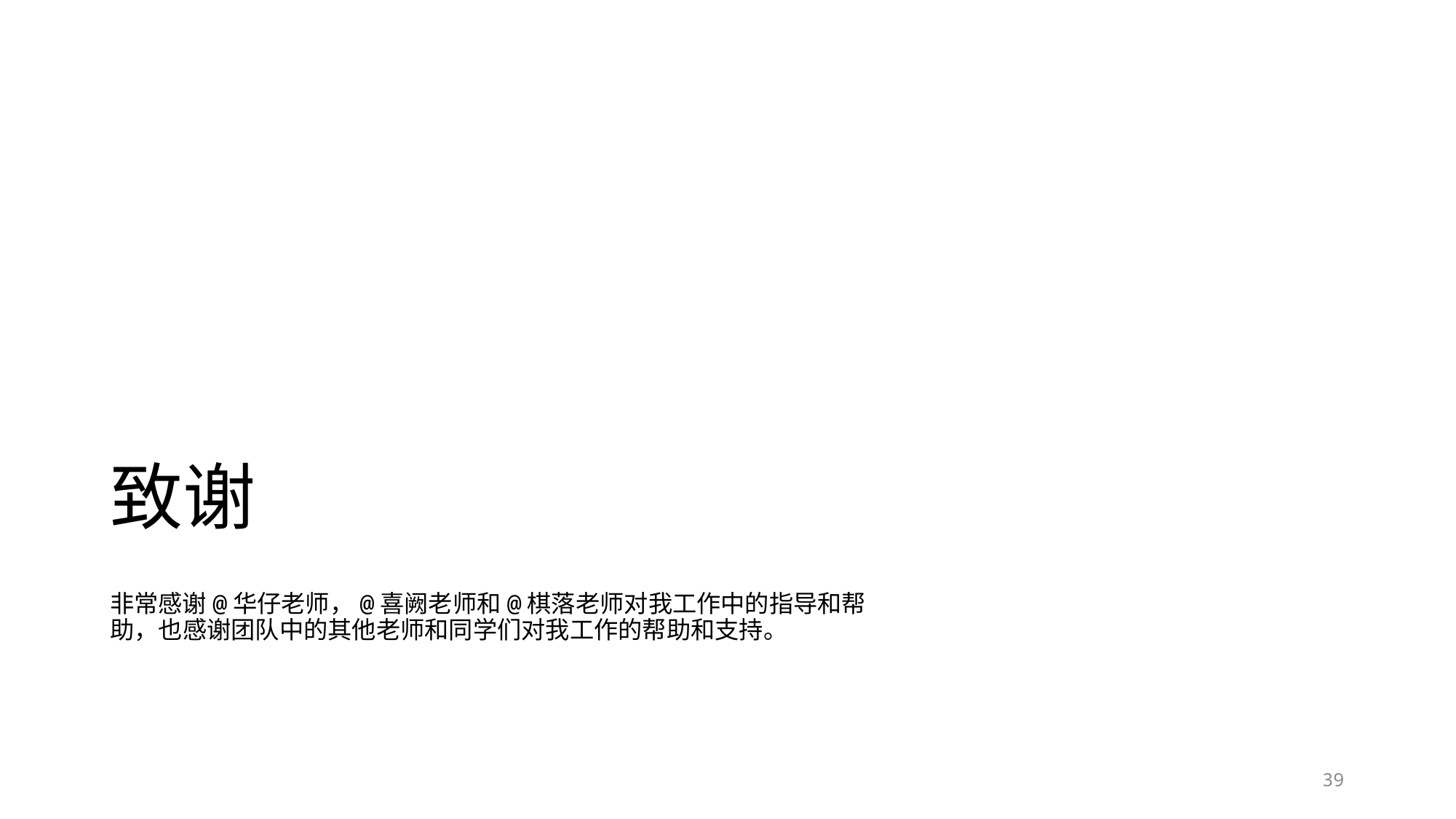

# 致谢
非常感谢@华仔老师，@喜阙老师和@棋落老师对我工作中的指导和帮助，也感谢团队中的其他老师和同学们对我工作的帮助和支持。
39